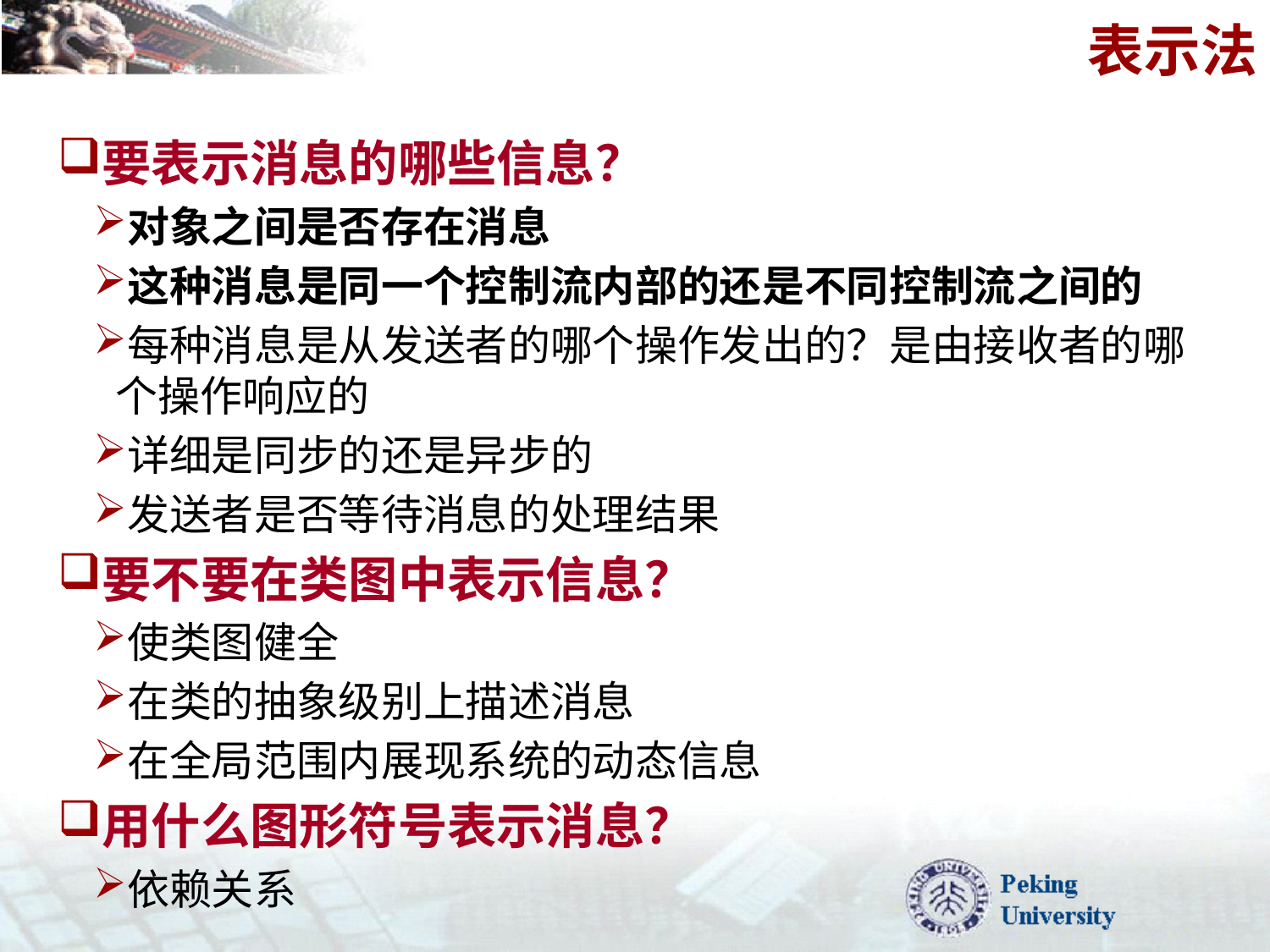

# 表示法
要表示消息的哪些信息？
对象之间是否存在消息
这种消息是同一个控制流内部的还是不同控制流之间的
每种消息是从发送者的哪个操作发出的？是由接收者的哪个操作响应的
详细是同步的还是异步的
发送者是否等待消息的处理结果
要不要在类图中表示信息？
使类图健全
在类的抽象级别上描述消息
在全局范围内展现系统的动态信息
用什么图形符号表示消息？
依赖关系